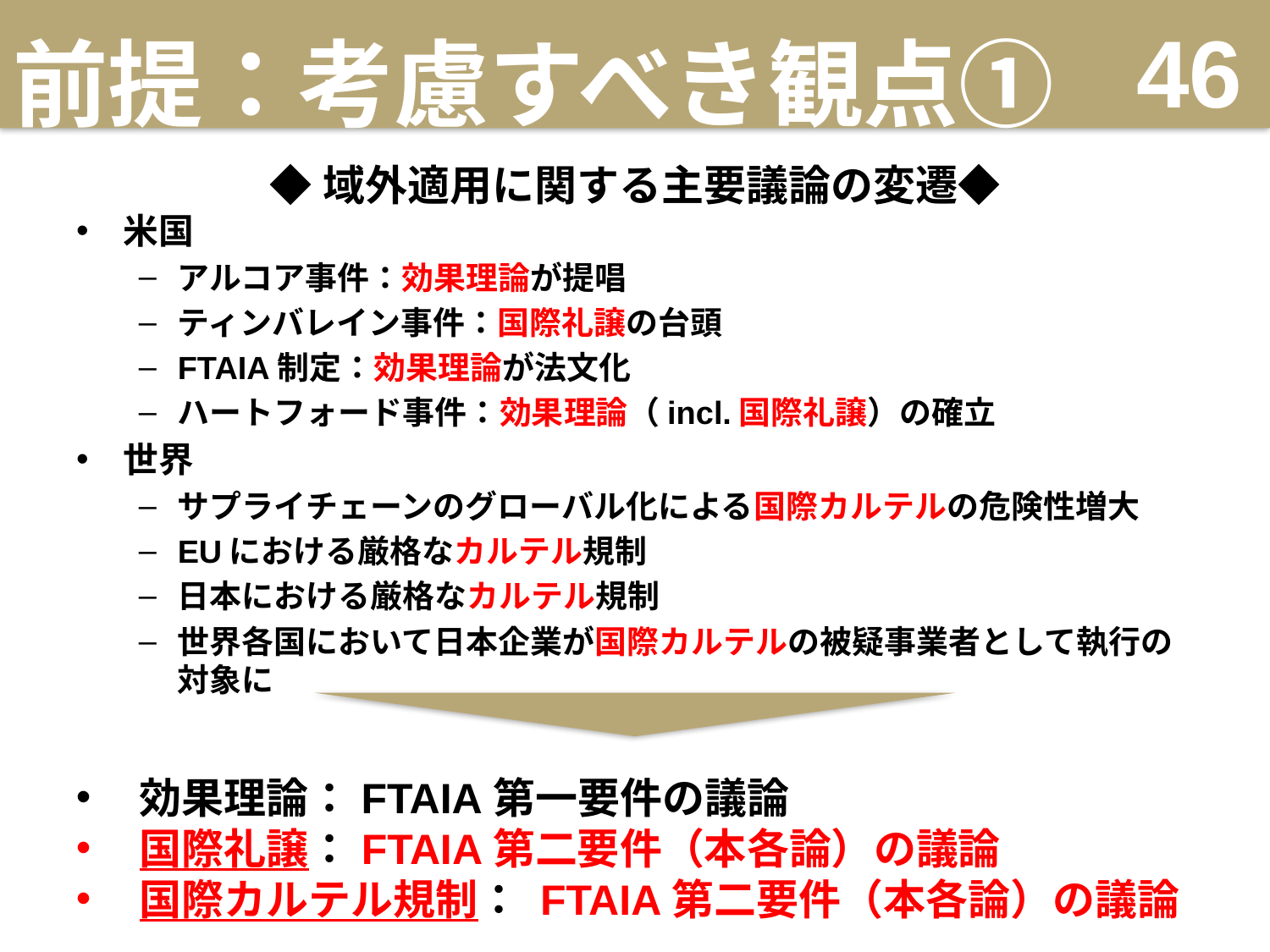

# 前提：考慮すべき観点①
46
◆域外適用に関する主要議論の変遷◆
米国
アルコア事件：効果理論が提唱
ティンバレイン事件：国際礼譲の台頭
FTAIA制定：効果理論が法文化
ハートフォード事件：効果理論（incl.国際礼譲）の確立
世界
サプライチェーンのグローバル化による国際カルテルの危険性増大
EUにおける厳格なカルテル規制
日本における厳格なカルテル規制
世界各国において日本企業が国際カルテルの被疑事業者として執行の対象に

効果理論：FTAIA第一要件の議論
国際礼譲：FTAIA第二要件（本各論）の議論
国際カルテル規制： FTAIA第二要件（本各論）の議論